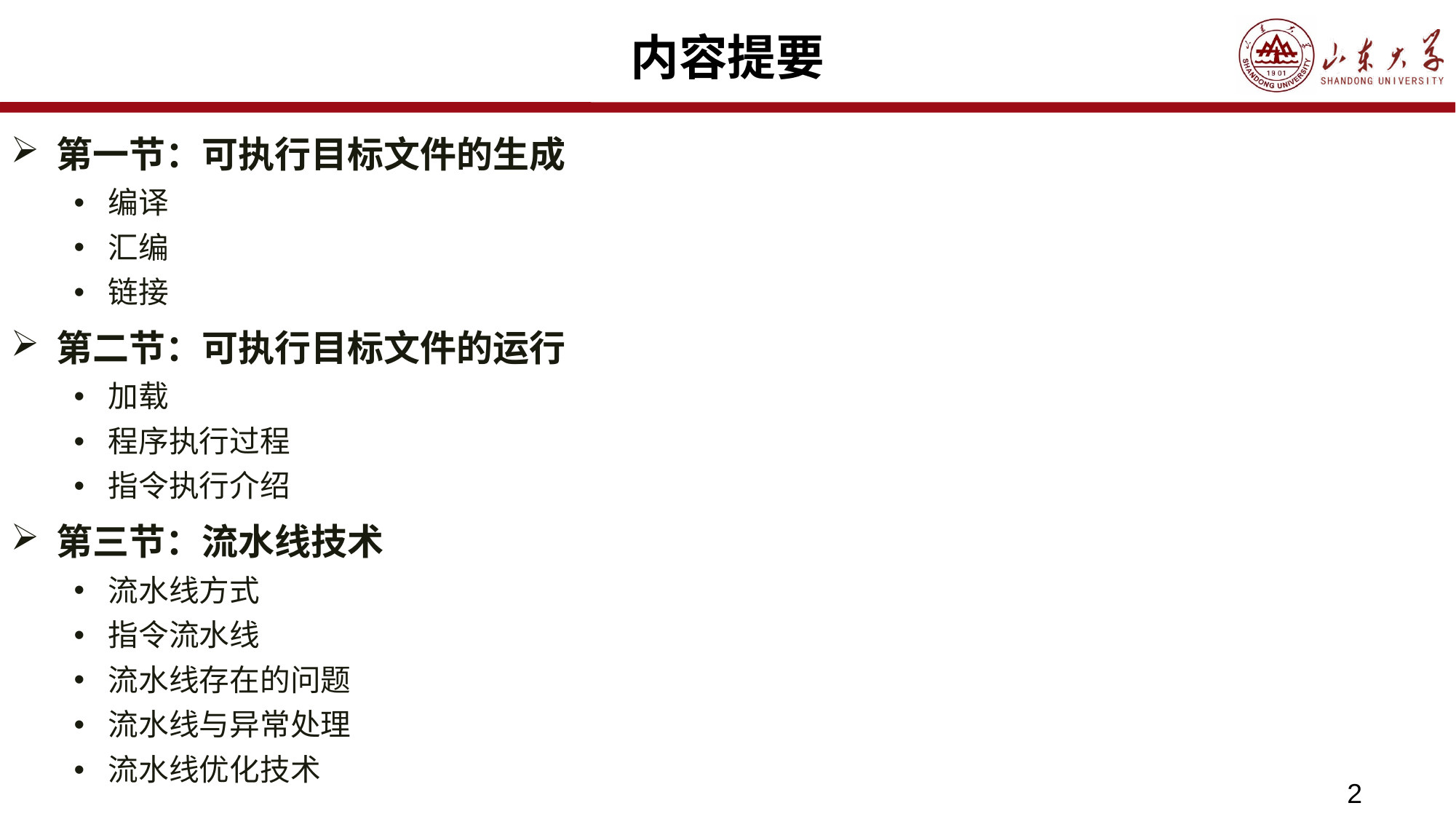

# 内容提要
第一节：可执行目标文件的生成
编译
汇编
链接
第二节：可执行目标文件的运行
加载
程序执行过程
指令执行介绍
第三节：流水线技术
流水线方式
指令流水线
流水线存在的问题
流水线与异常处理
流水线优化技术

2